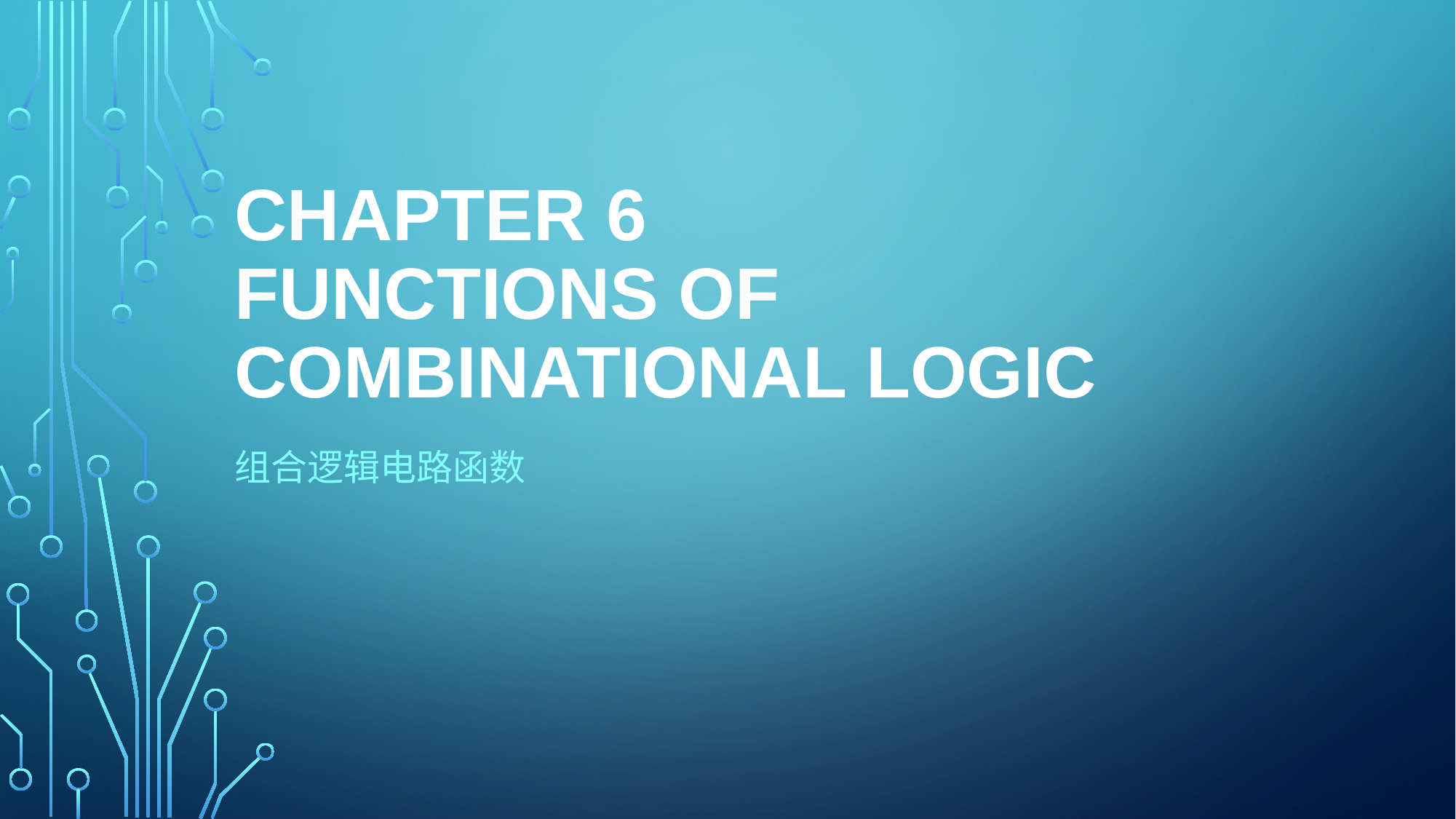

# CHAPTER 6 FUNCTIONS OF COMBINATIONAL LOGIC
组合逻辑电路函数